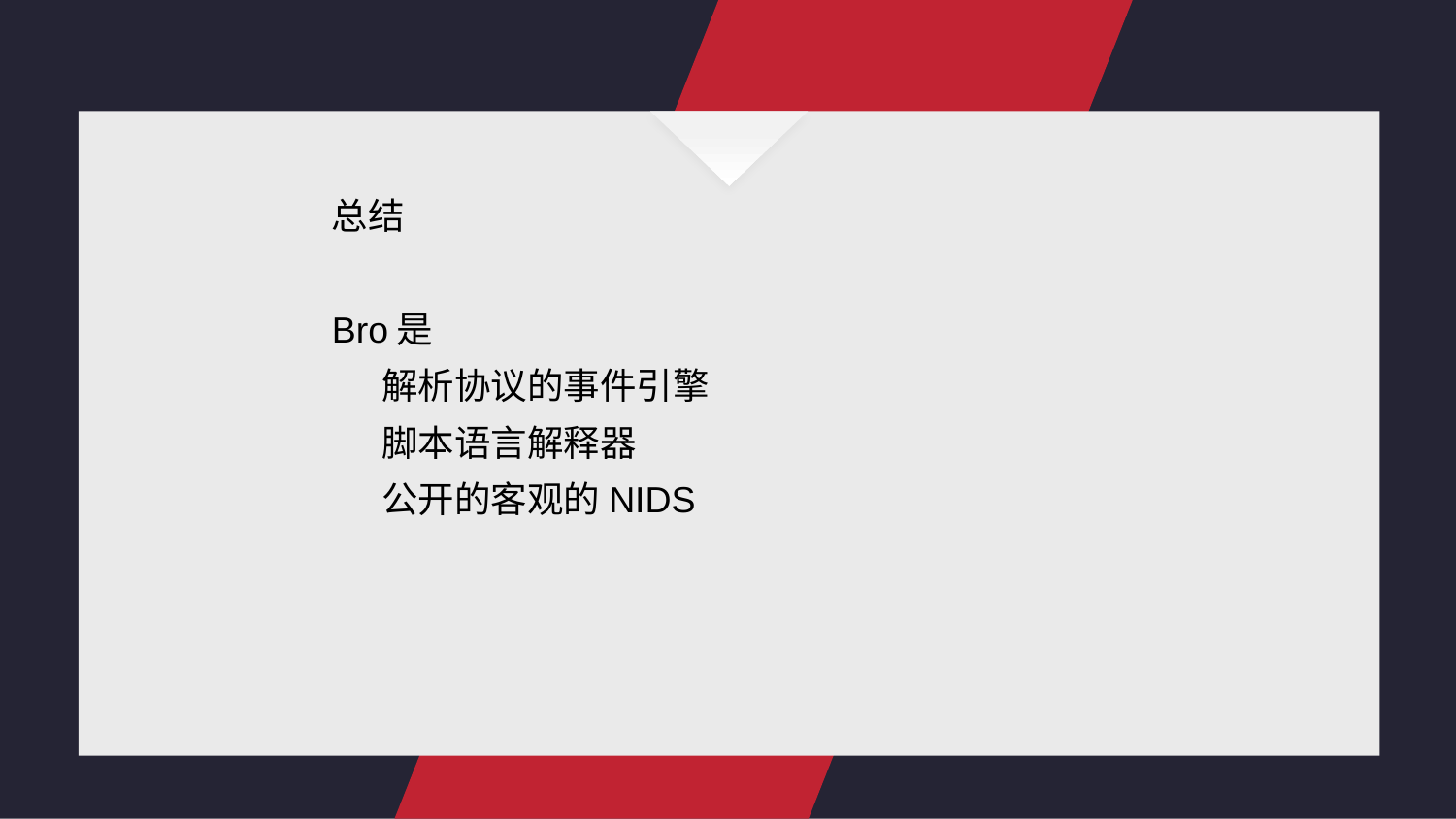

总结

Bro是
     解析协议的事件引擎
     脚本语言解释器
     公开的客观的NIDS